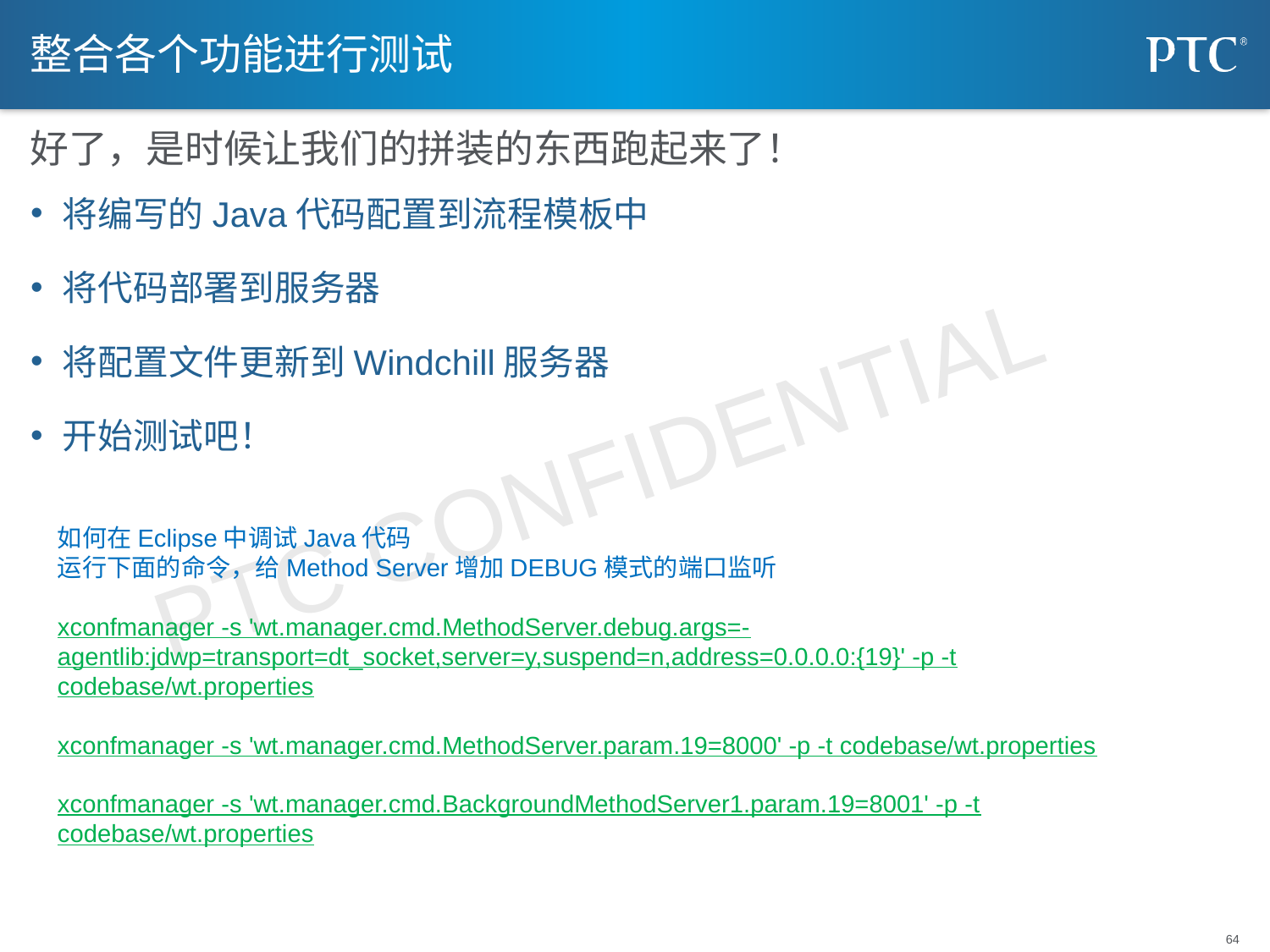

# 整合各个功能进行测试
好了，是时候让我们的拼装的东西跑起来了！
将编写的Java代码配置到流程模板中
将代码部署到服务器
将配置文件更新到Windchill服务器
开始测试吧！
如何在Eclipse中调试Java代码
运行下面的命令，给Method Server增加DEBUG模式的端口监听

xconfmanager -s 'wt.manager.cmd.MethodServer.debug.args=-agentlib:jdwp=transport=dt_socket,server=y,suspend=n,address=0.0.0.0:{19}' -p -t codebase/wt.properties

xconfmanager -s 'wt.manager.cmd.MethodServer.param.19=8000' -p -t codebase/wt.properties

xconfmanager -s 'wt.manager.cmd.BackgroundMethodServer1.param.19=8001' -p -t codebase/wt.properties